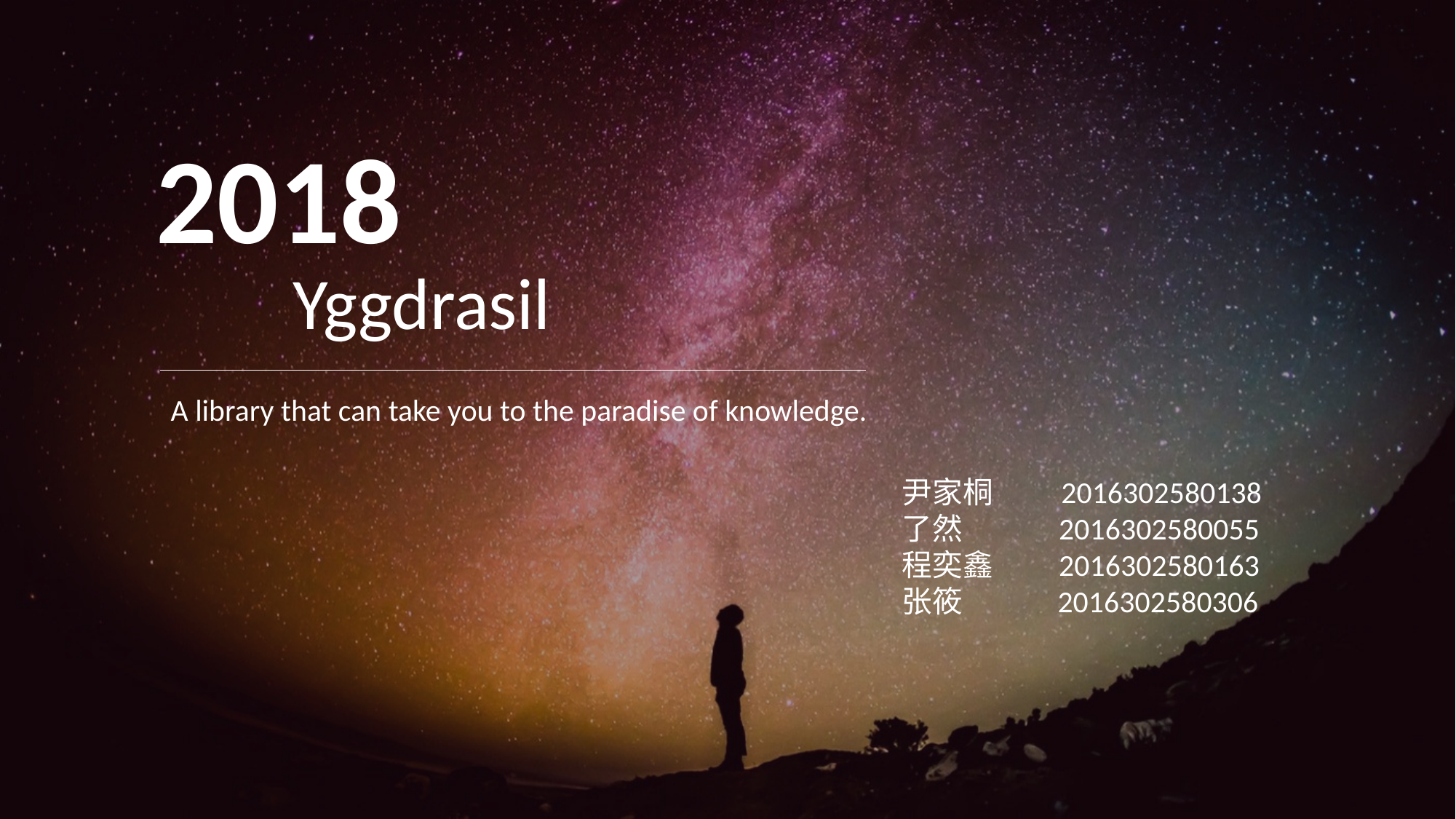

2018
Yggdrasil
A library that can take you to the paradise of knowledge.
尹家桐         2016302580138
了然 	      2016302580055
程奕鑫 	      2016302580163
张筱             2016302580306